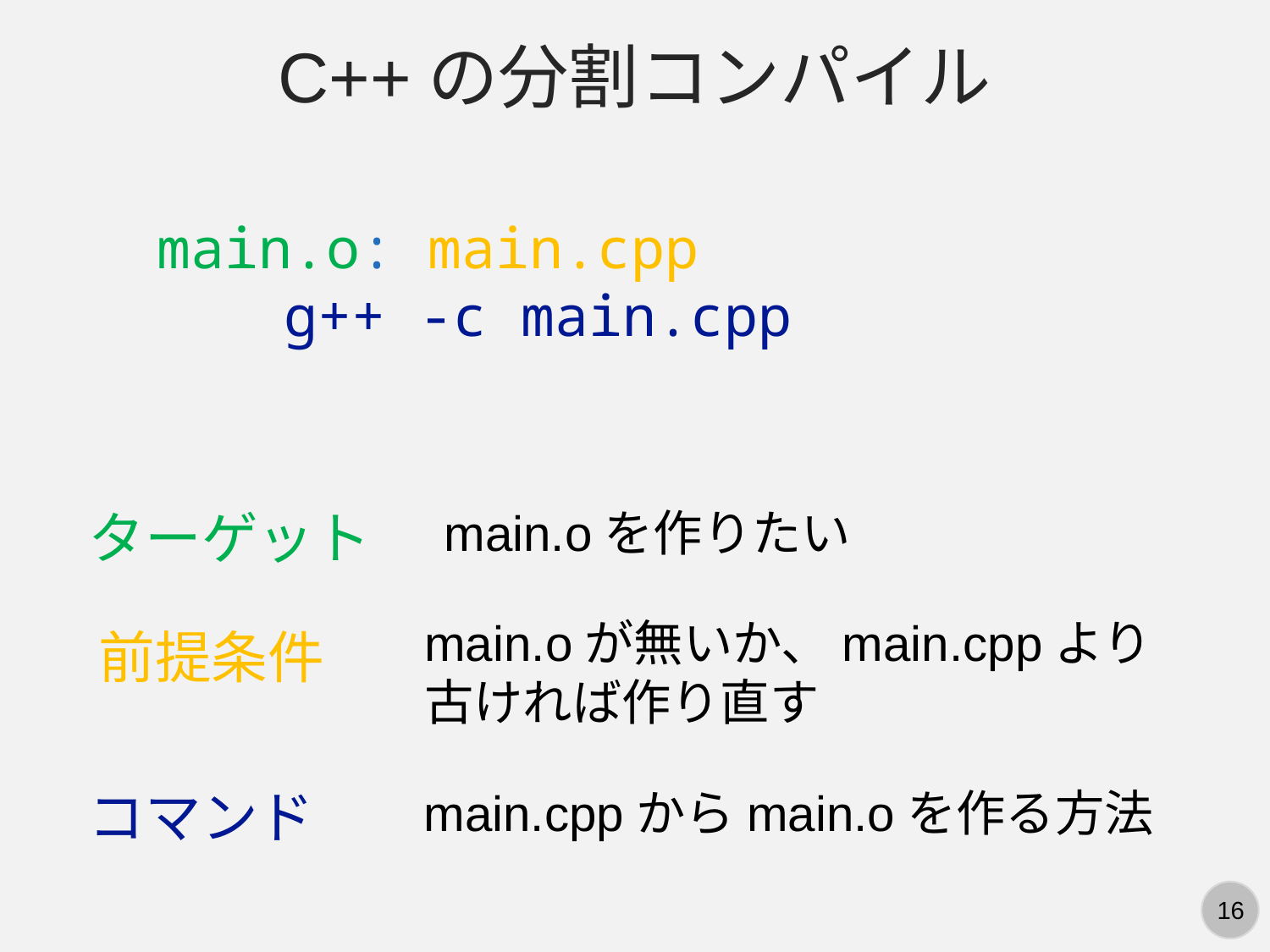

C++の分割コンパイル
main.o: main.cpp
	g++ -c main.cpp
ターゲット
main.oを作りたい
main.oが無いか、main.cppより
古ければ作り直す
前提条件
コマンド
main.cppからmain.oを作る方法